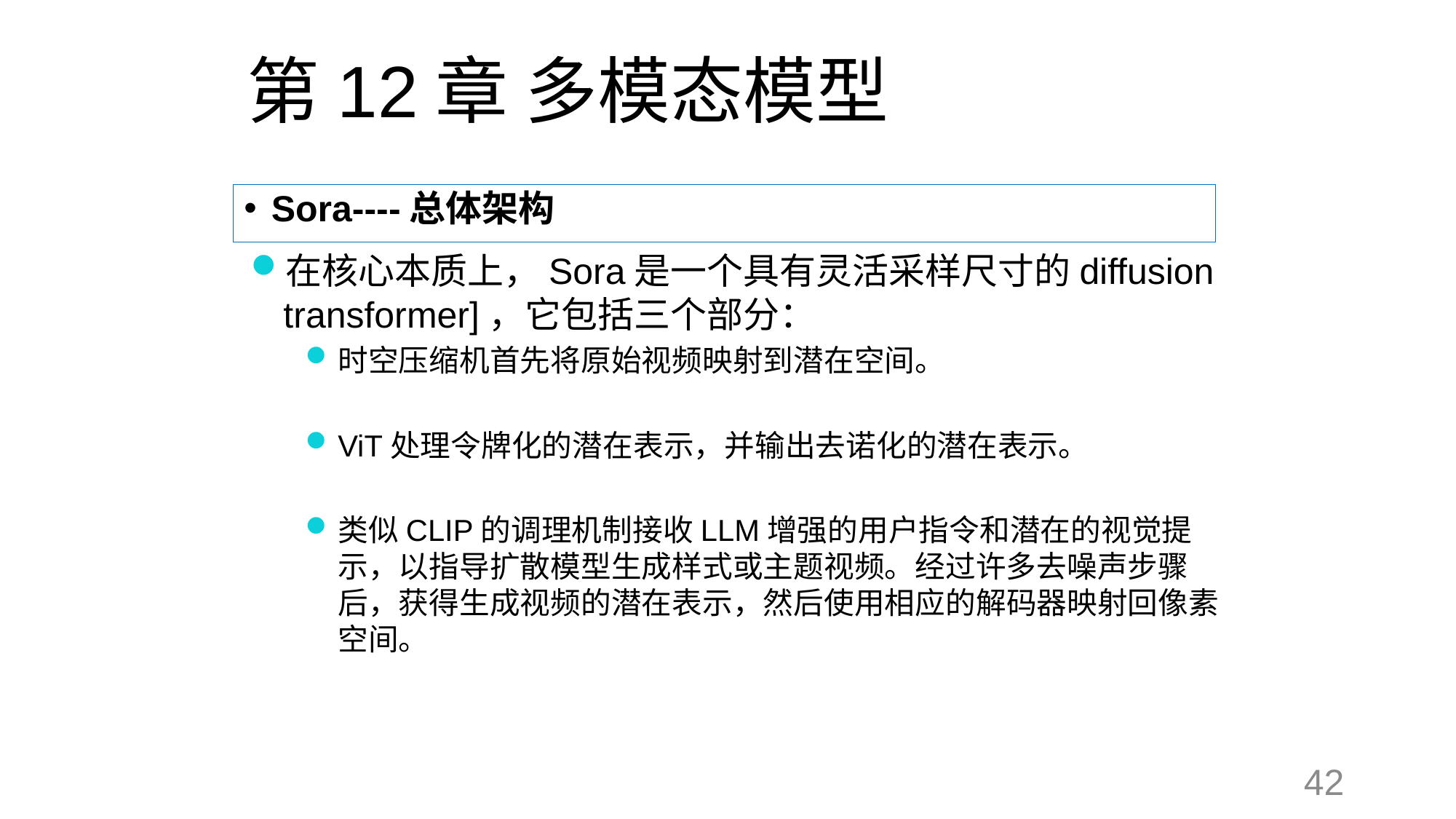

# 第12章 多模态模型
Sora----总体架构

在核心本质上，Sora是一个具有灵活采样尺寸的diffusion transformer]，它包括三个部分：
时空压缩机首先将原始视频映射到潜在空间。

ViT处理令牌化的潜在表示，并输出去诺化的潜在表示。

类似CLIP的调理机制接收LLM增强的用户指令和潜在的视觉提示，以指导扩散模型生成样式或主题视频。经过许多去噪声步骤后，获得生成视频的潜在表示，然后使用相应的解码器映射回像素空间。

42